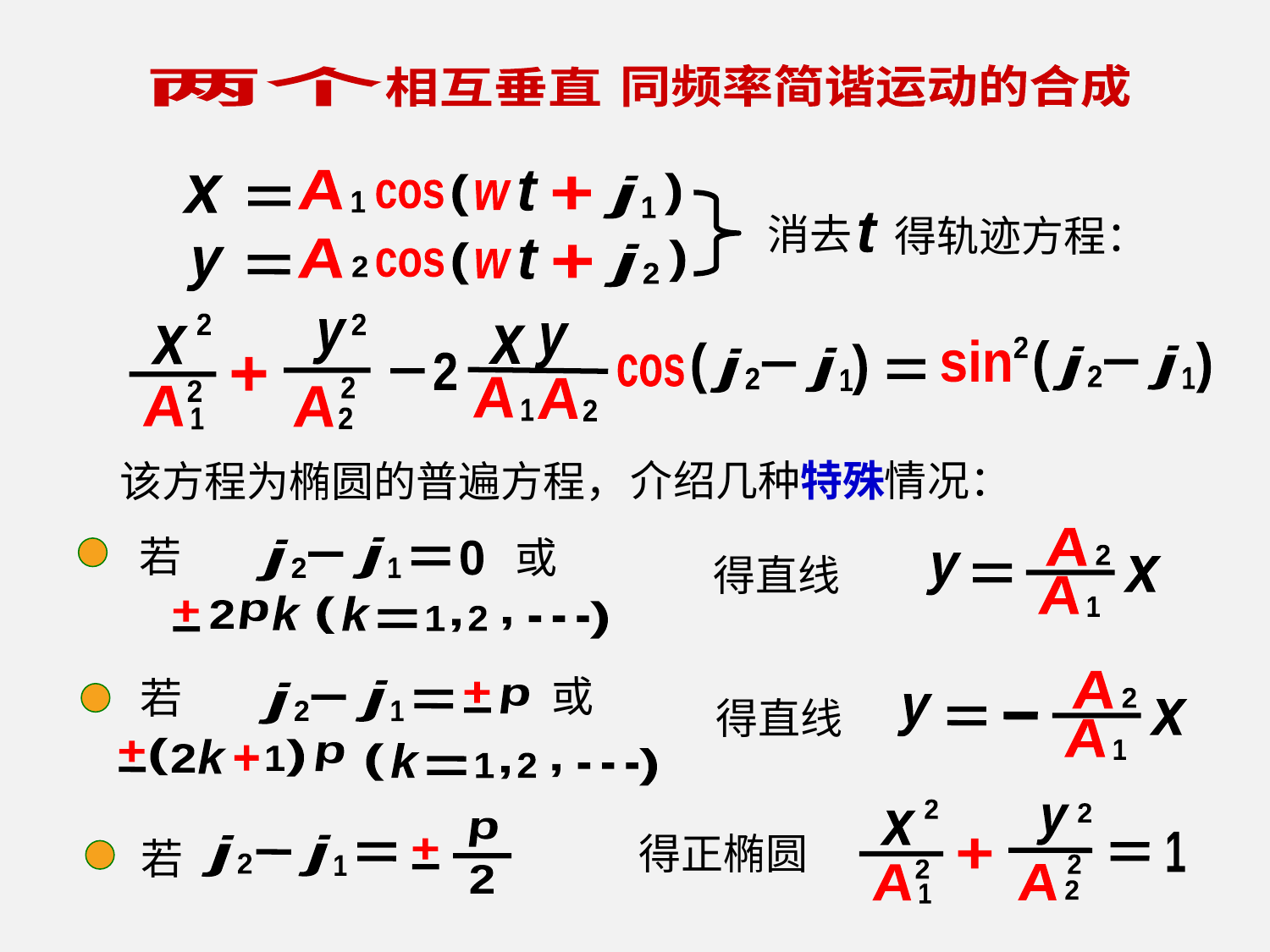

同频率简谐运动的合成
     两个
相互垂直
A
1
t
)
(
x
x
ϕ
1
+
cos
ω

消去
得轨迹方程：
t
A
2
t
)
(
ϕ
2
+
y
cos
ω

2
2
y
x
x
+

2
2
A
1
A
2
y
x
x
2
sin
(
)
ϕ
1
ϕ
2

(
)
ϕ
1
ϕ
2

2
cos

A
1
A
2
介绍几种特殊情况：
该方程为椭圆的普遍方程，
若
或
A
2
y
x
x

A
1
ϕ
1
ϕ
2

0

得直线
k
k
(
2
π
+

)
2
1

...
,
,
或
若
A
2
ϕ
1
ϕ
2

+

π
得直线

y
x
x

A
1
(
k
)
+

π
k
(
2
+
1
)
2
1

...
,
,

2
2
y
x
x
+

2
2
A
2
A
1
1

π

2
得正椭圆
若
ϕ
1
ϕ
2

+